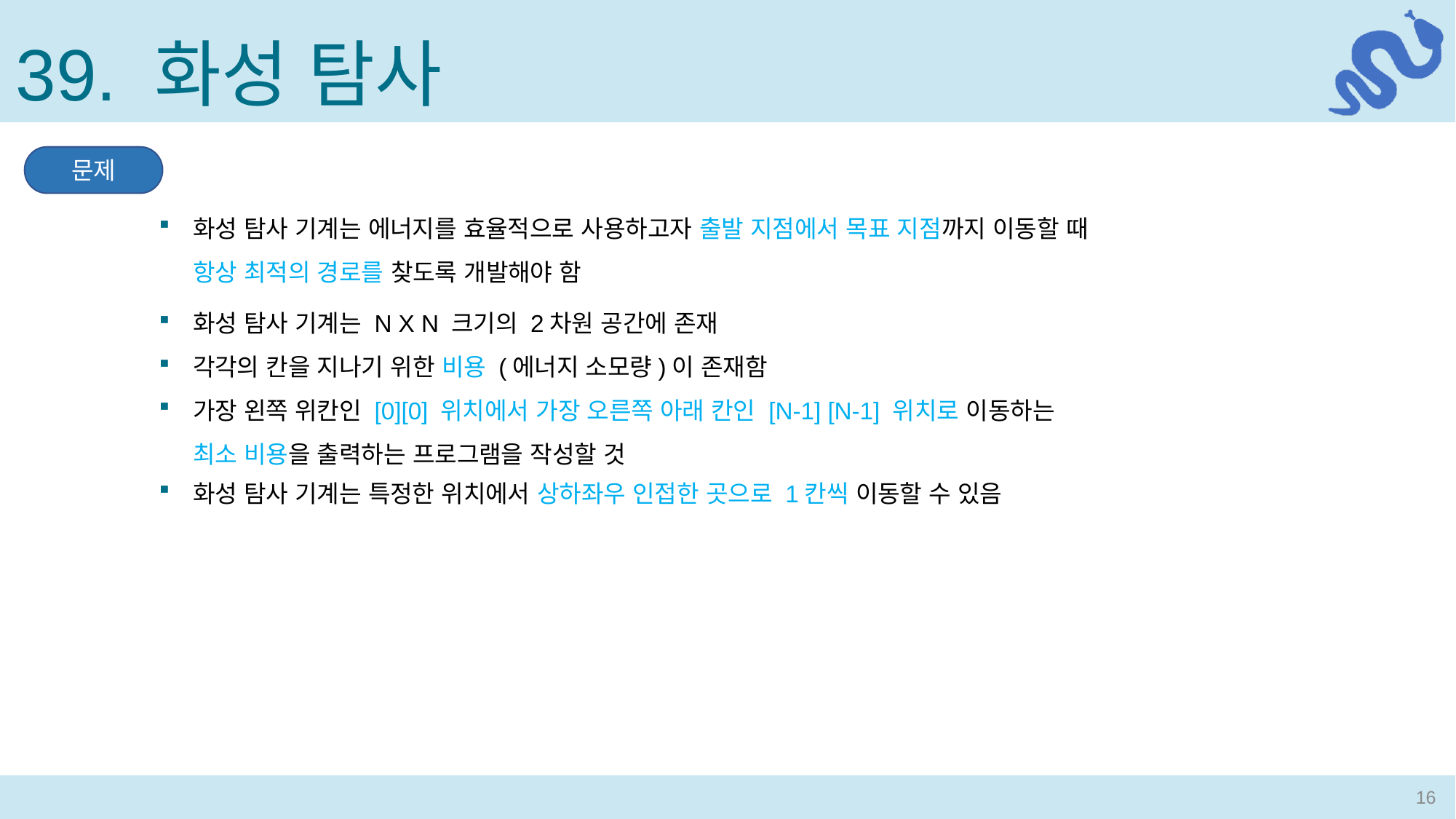

39. 화성 탐사
문제
화성 탐사 기계는 에너지를 효율적으로 사용하고자 출발 지점에서 목표 지점까지 이동할 때
항상 최적의 경로를 찾도록 개발해야 함
화성 탐사 기계는 N X N 크기의 2차원 공간에 존재
각각의 칸을 지나기 위한 비용 (에너지 소모량)이 존재함
가장 왼쪽 위칸인 [0][0] 위치에서 가장 오른쪽 아래 칸인 [N-1] [N-1] 위치로 이동하는
최소 비용을 출력하는 프로그램을 작성할 것
화성 탐사 기계는 특정한 위치에서 상하좌우 인접한 곳으로 1칸씩 이동할 수 있음
16